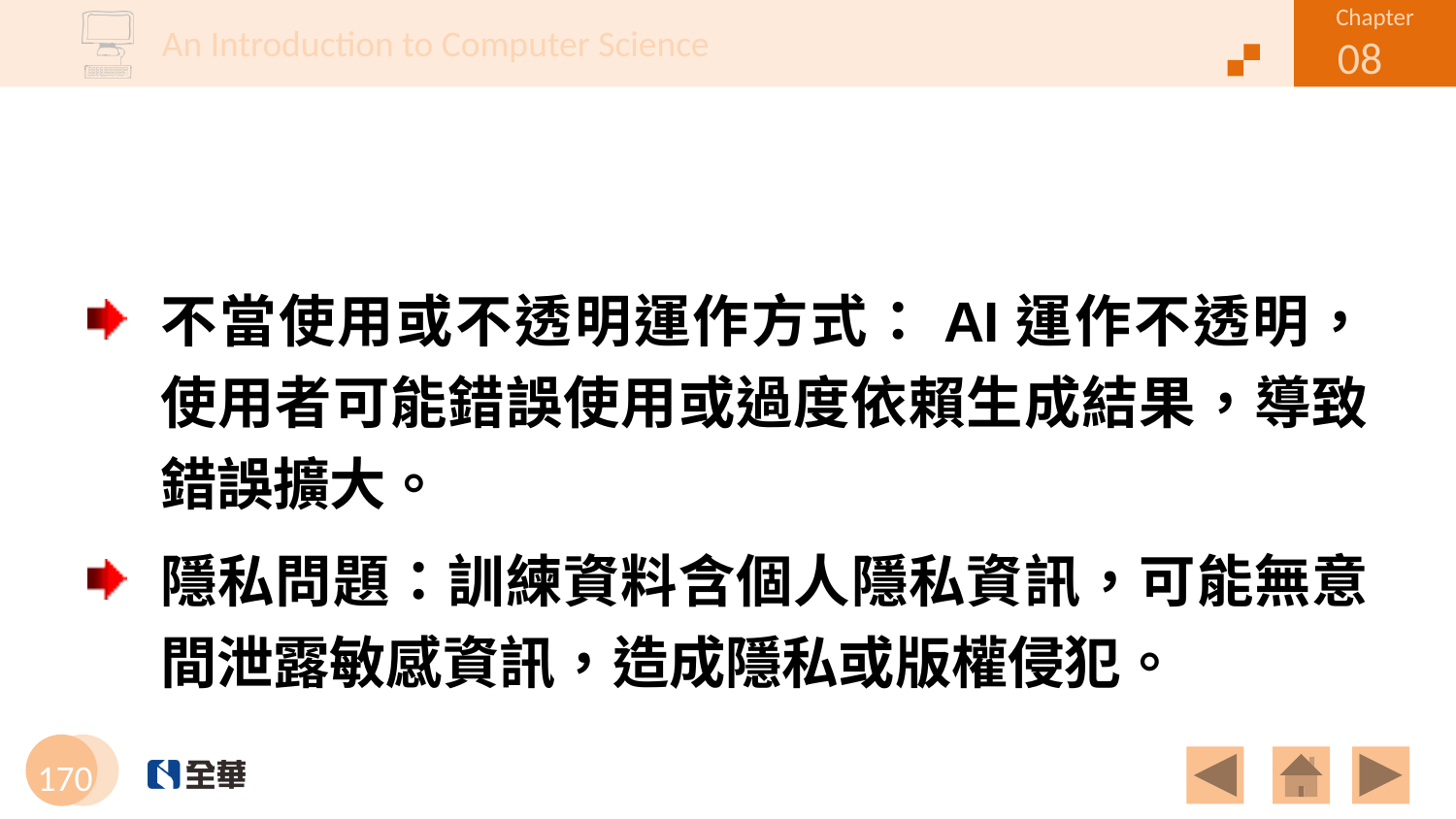

#
不當使用或不透明運作方式：AI運作不透明，使用者可能錯誤使用或過度依賴生成結果，導致錯誤擴大。
隱私問題：訓練資料含個人隱私資訊，可能無意間泄露敏感資訊，造成隱私或版權侵犯。